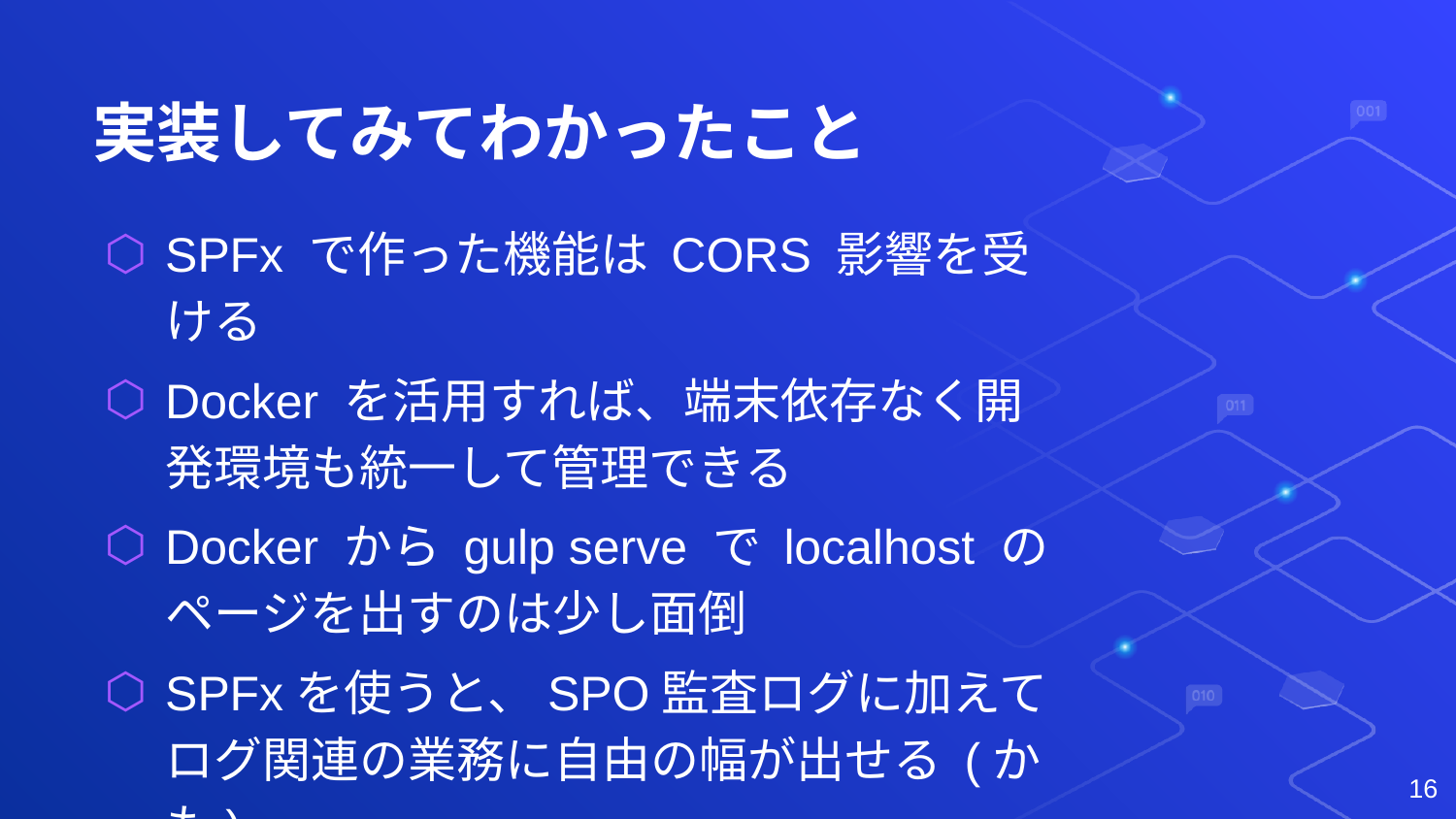

# 実装してみてわかったこと
SPFx で作った機能は CORS 影響を受ける
Docker を活用すれば、端末依存なく開発環境も統一して管理できる
Docker から gulp serve で localhost のページを出すのは少し面倒
SPFxを使うと、SPO監査ログに加えてログ関連の業務に自由の幅が出せる (かも)
16